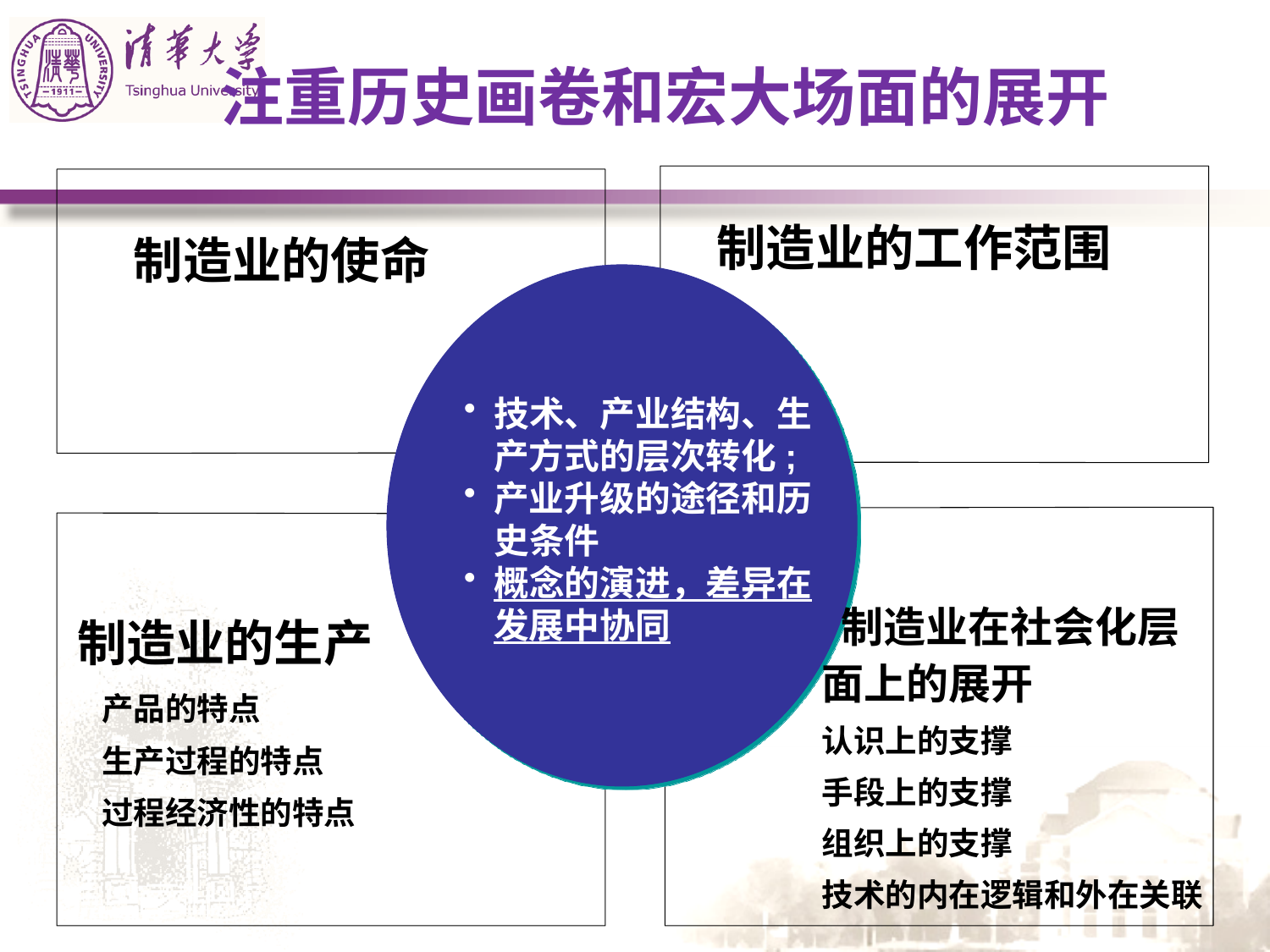

注重历史画卷和宏大场面的展开

制造业的工作范围
制造业的使命

技术、产业结构、生产方式的层次转化;
产业升级的途径和历史条件
概念的演进，差异在发展中协同

 制造业在社会化层面上的展开
认识上的支撑
手段上的支撑
组织上的支撑
技术的内在逻辑和外在关联
制造业的生产
  产品的特点
	生产过程的特点
	过程经济性的特点